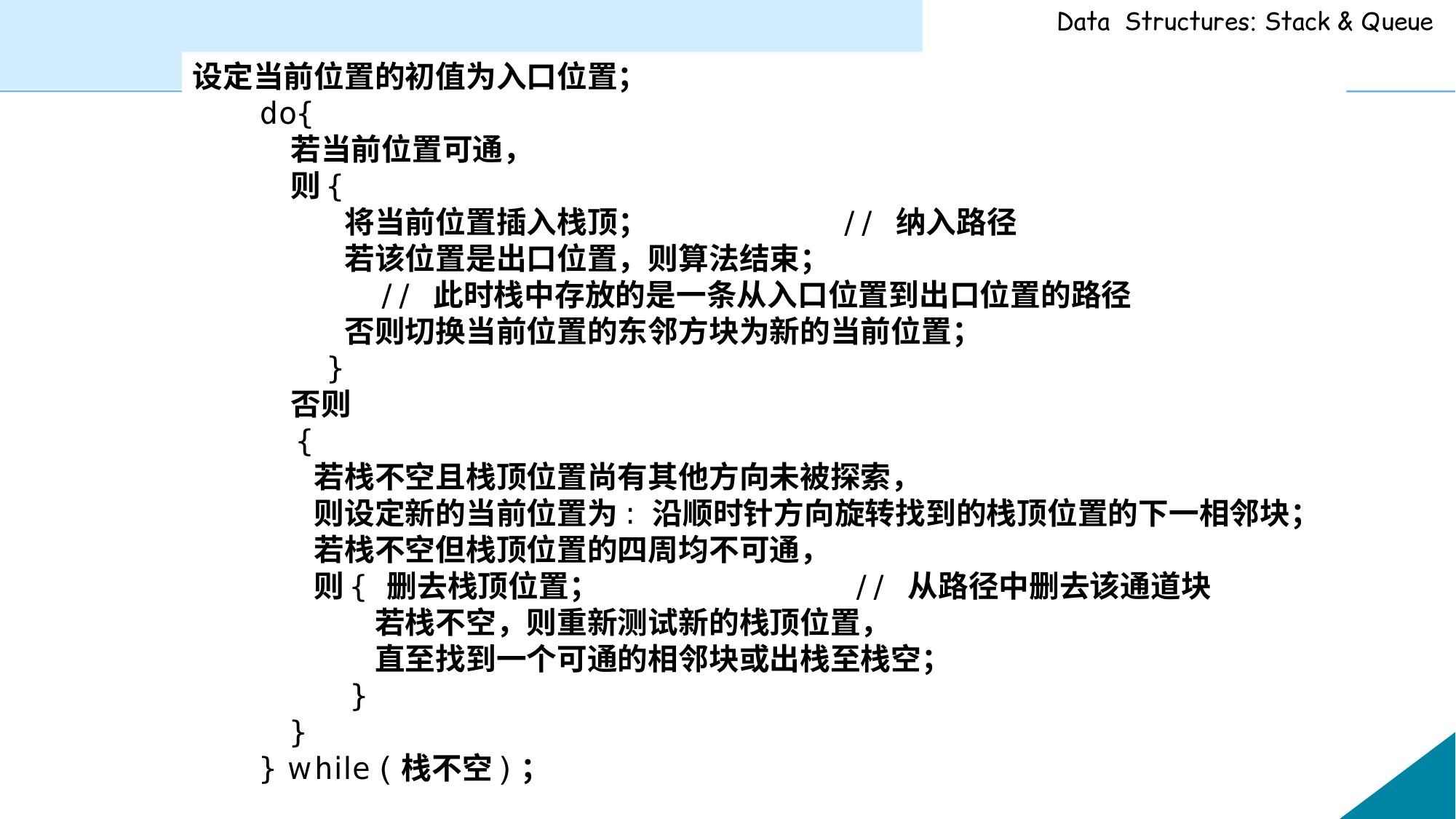

#
设定当前位置的初值为入口位置；
　　do{
　　　 若当前位置可通，
　　　 则{
　　　　　将当前位置插入栈顶； 　　　　　　// 纳入路径
　　　　　若该位置是出口位置，则算法结束；
　　　　　　// 此时栈中存放的是一条从入口位置到出口位置的路径
　　　　　否则切换当前位置的东邻方块为新的当前位置；
　　　　 }
　　 　否则
　　 　{
　　　　若栈不空且栈顶位置尚有其他方向未被探索，
　　　　则设定新的当前位置为: 沿顺时针方向旋转找到的栈顶位置的下一相邻块；
　　　　若栈不空但栈顶位置的四周均不可通，
　　　　则{ 删去栈顶位置； 　　　　　　　　// 从路径中删去该通道块
　　　　　　若栈不空，则重新测试新的栈顶位置，
　　　　　　直至找到一个可通的相邻块或出栈至栈空；
　　　　　}
　　　}
　　} while (栈不空)；